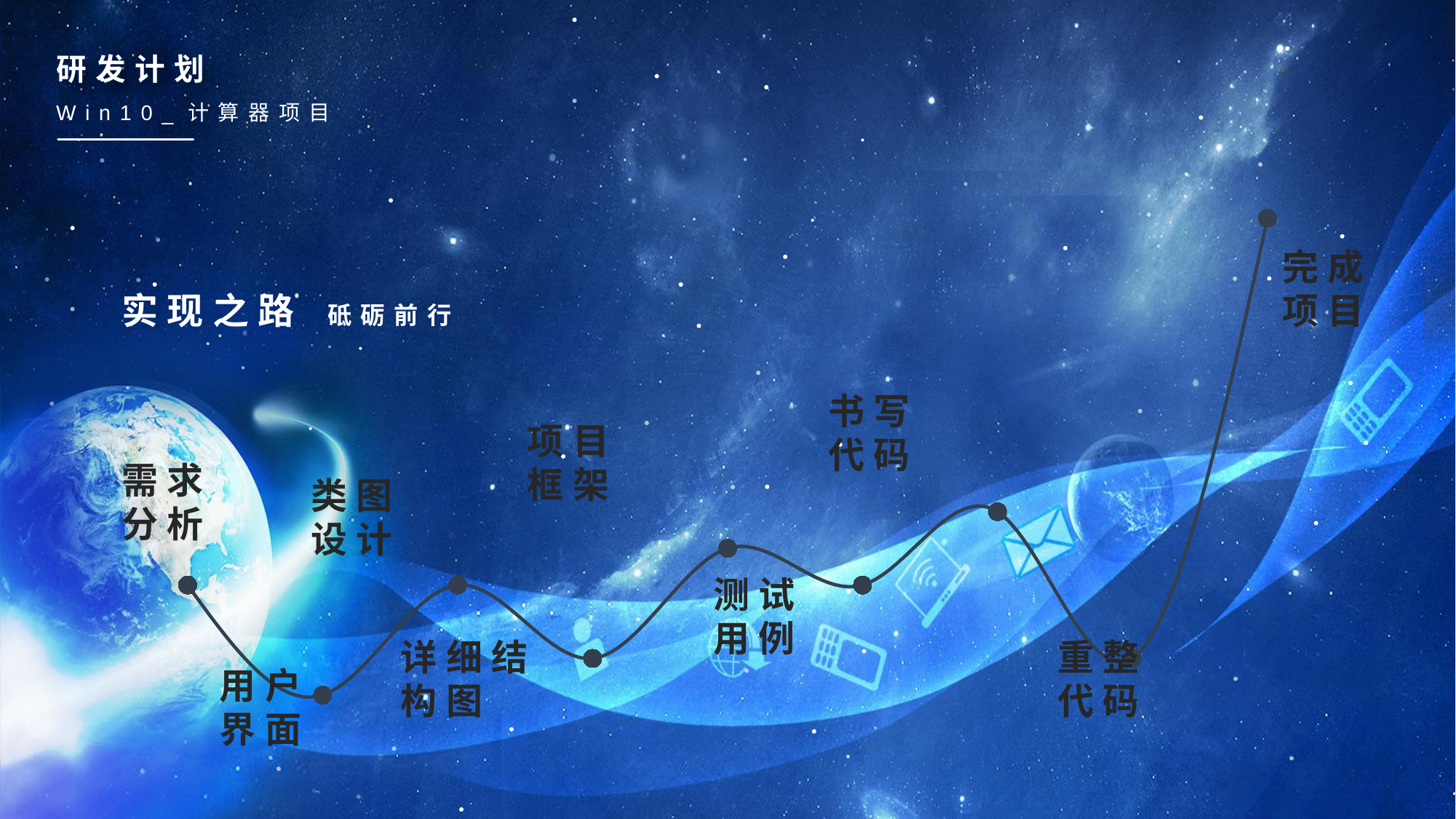

研发计划
Win10_计算器项目

### Chart

| Category | 系列 1 |
|---|---|
| 12月7日 | 5.0 |
| 12月14日 | 2.0 |
| 2018/12/ | 5.0 |
| 11月29日 | 3.0 |
| 11月30日 | 6.0 |
| 12月2日 | 5.0 |
| 12月3日 | 7.0 |
| 12月5日 | 3.0 |
| 12月7日 | 15.0 |
完成项目
实现之路﻿砥砺前行
书写代码
项目框架
需求分析
类图设计
测试用例
详细结构图
重整代码
用户界面